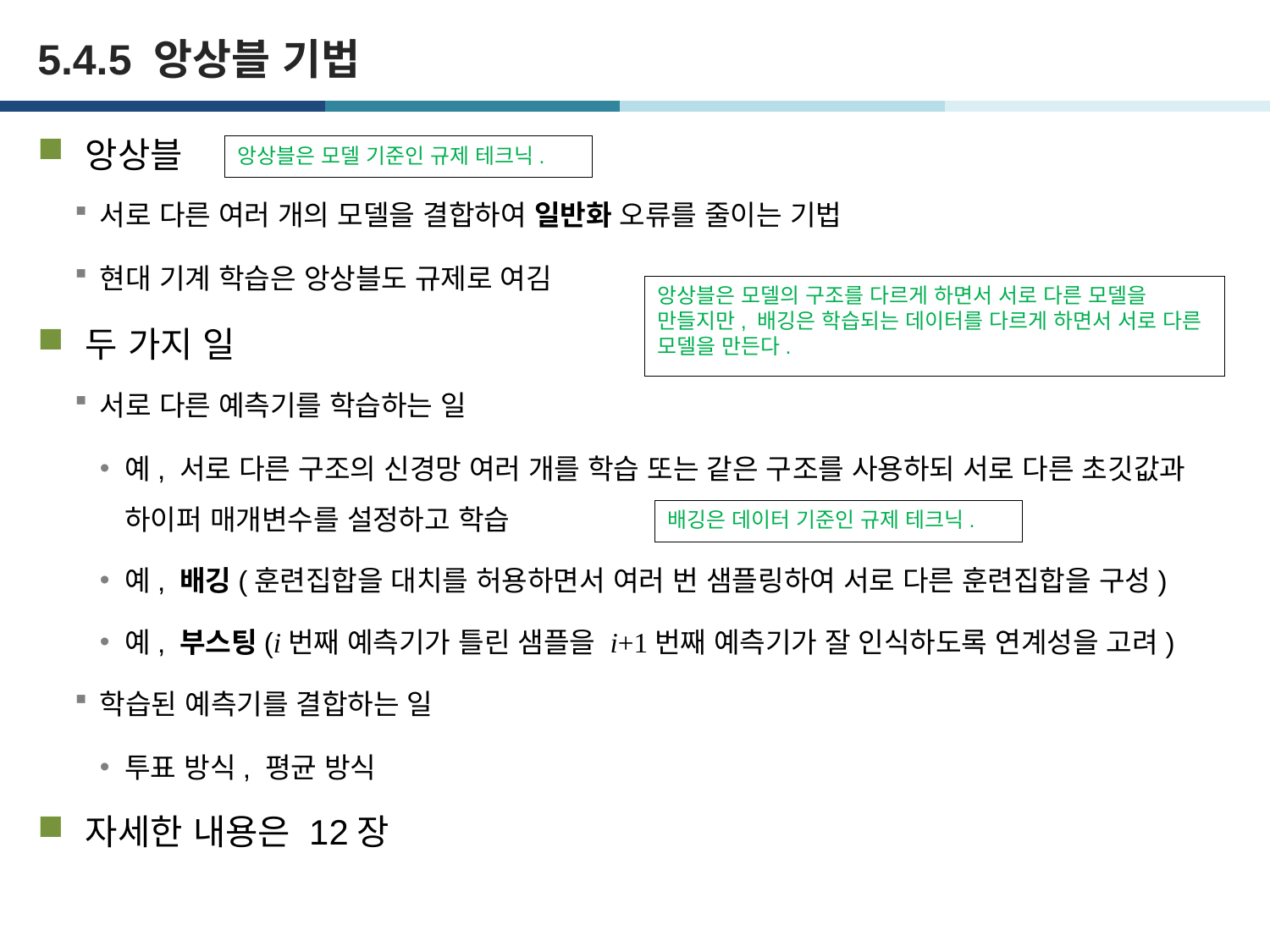

# 5.4.5 앙상블 기법
앙상블
서로 다른 여러 개의 모델을 결합하여 일반화 오류를 줄이는 기법
현대 기계 학습은 앙상블도 규제로 여김
두 가지 일
서로 다른 예측기를 학습하는 일
예, 서로 다른 구조의 신경망 여러 개를 학습 또는 같은 구조를 사용하되 서로 다른 초깃값과 하이퍼 매개변수를 설정하고 학습
예, 배깅(훈련집합을 대치를 허용하면서 여러 번 샘플링하여 서로 다른 훈련집합을 구성)
예, 부스팅(i번째 예측기가 틀린 샘플을 i+1번째 예측기가 잘 인식하도록 연계성을 고려)
학습된 예측기를 결합하는 일
투표 방식, 평균 방식
자세한 내용은 12장

앙상블은 모델 기준인 규제 테크닉.
앙상블은 모델의 구조를 다르게 하면서 서로 다른 모델을 만들지만, 배깅은 학습되는 데이터를 다르게 하면서 서로 다른 모델을 만든다.
배깅은 데이터 기준인 규제 테크닉.